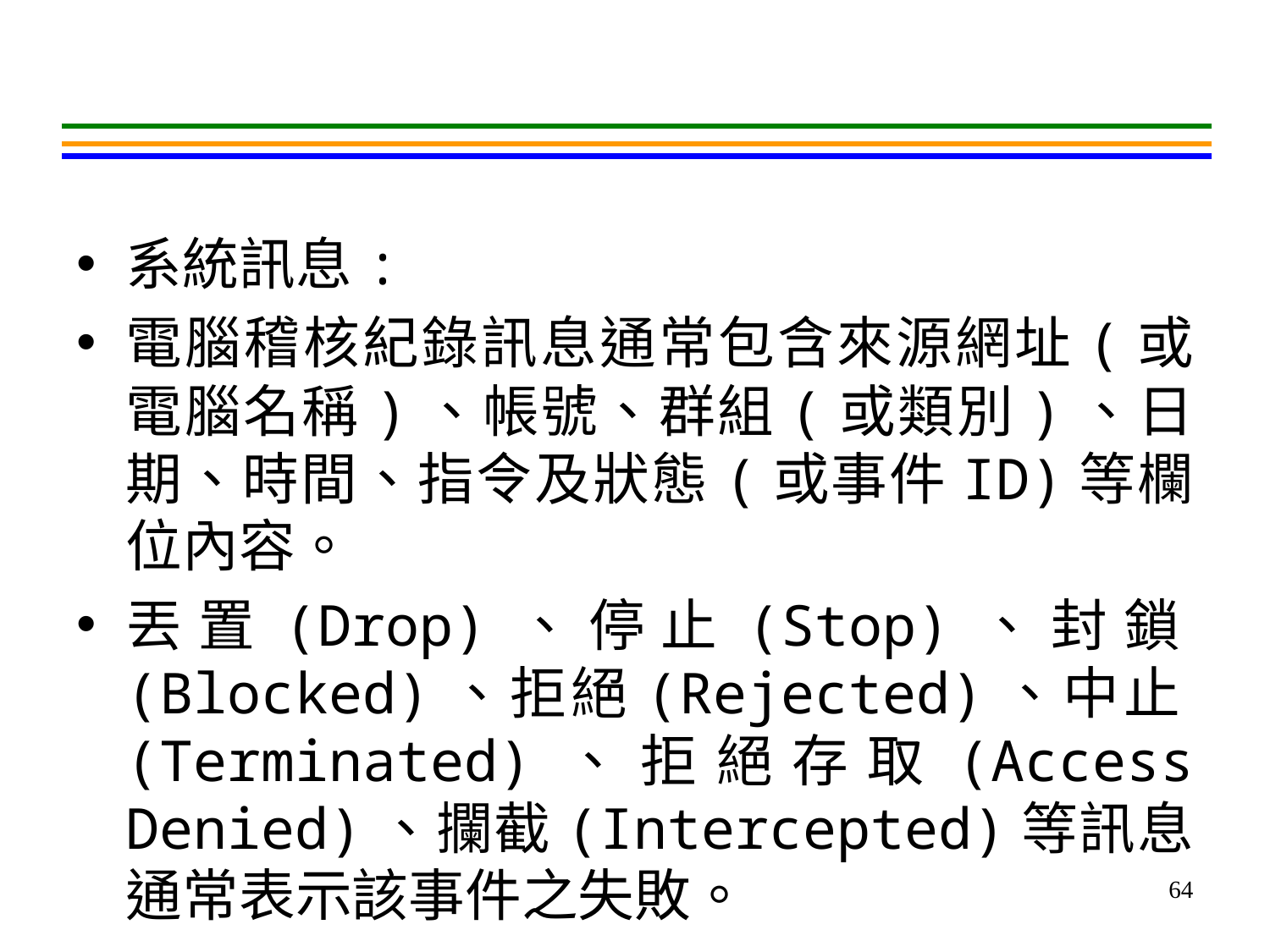

#
系統訊息:
電腦稽核紀錄訊息通常包含來源網址(或電腦名稱)、帳號、群組(或類別)、日期、時間、指令及狀態(或事件ID)等欄位內容。
丟置(Drop)、停止(Stop)、封鎖(Blocked)、拒絕(Rejected)、中止(Terminated)、拒絕存取(Access Denied)、攔截(Intercepted)等訊息通常表示該事件之失敗。
64